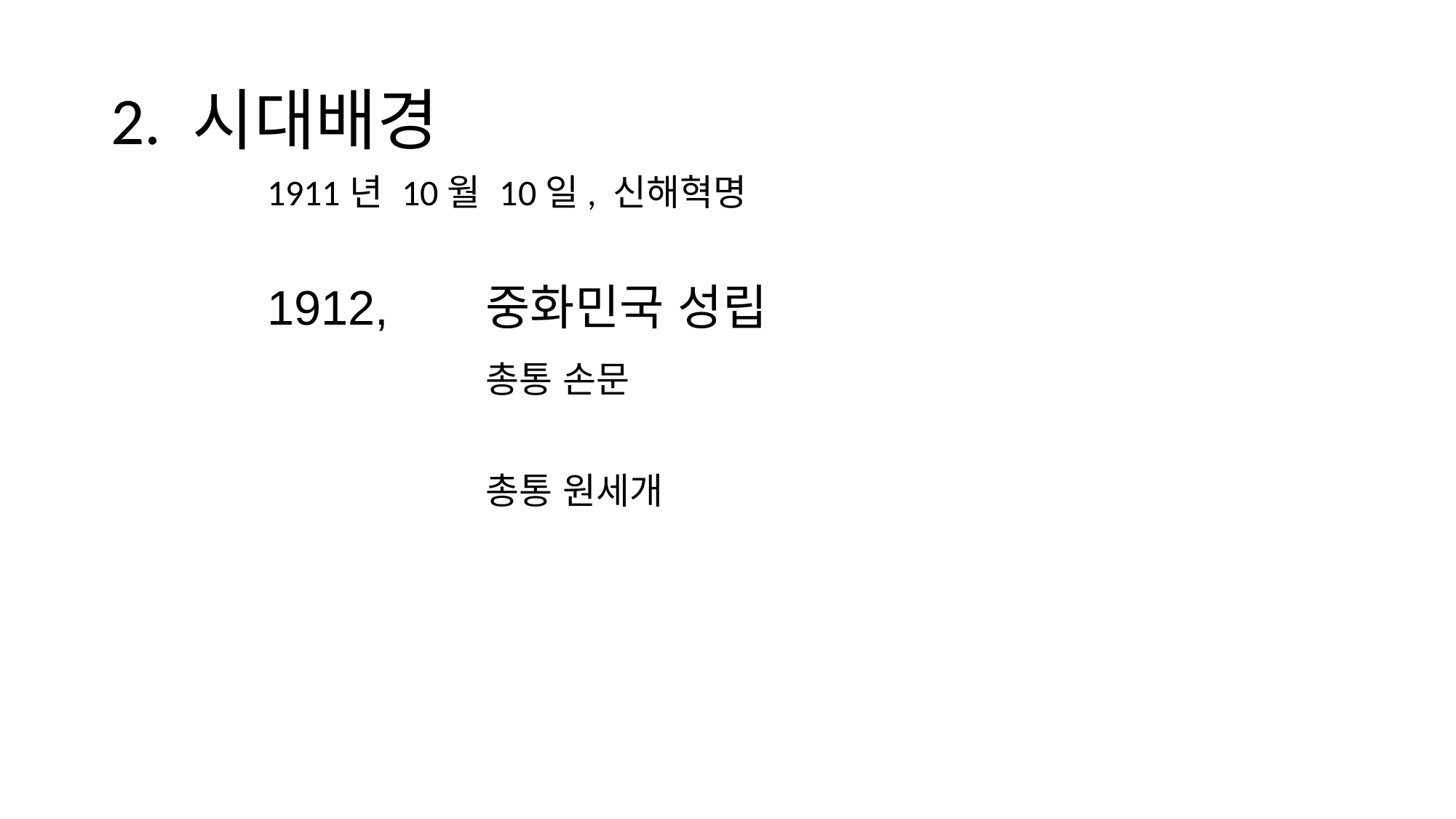

# 2. 시대배경
	1911년 10월 10일, 신해혁명

	1912,	중화민국 성립
			총통 손문

			총통 원세개